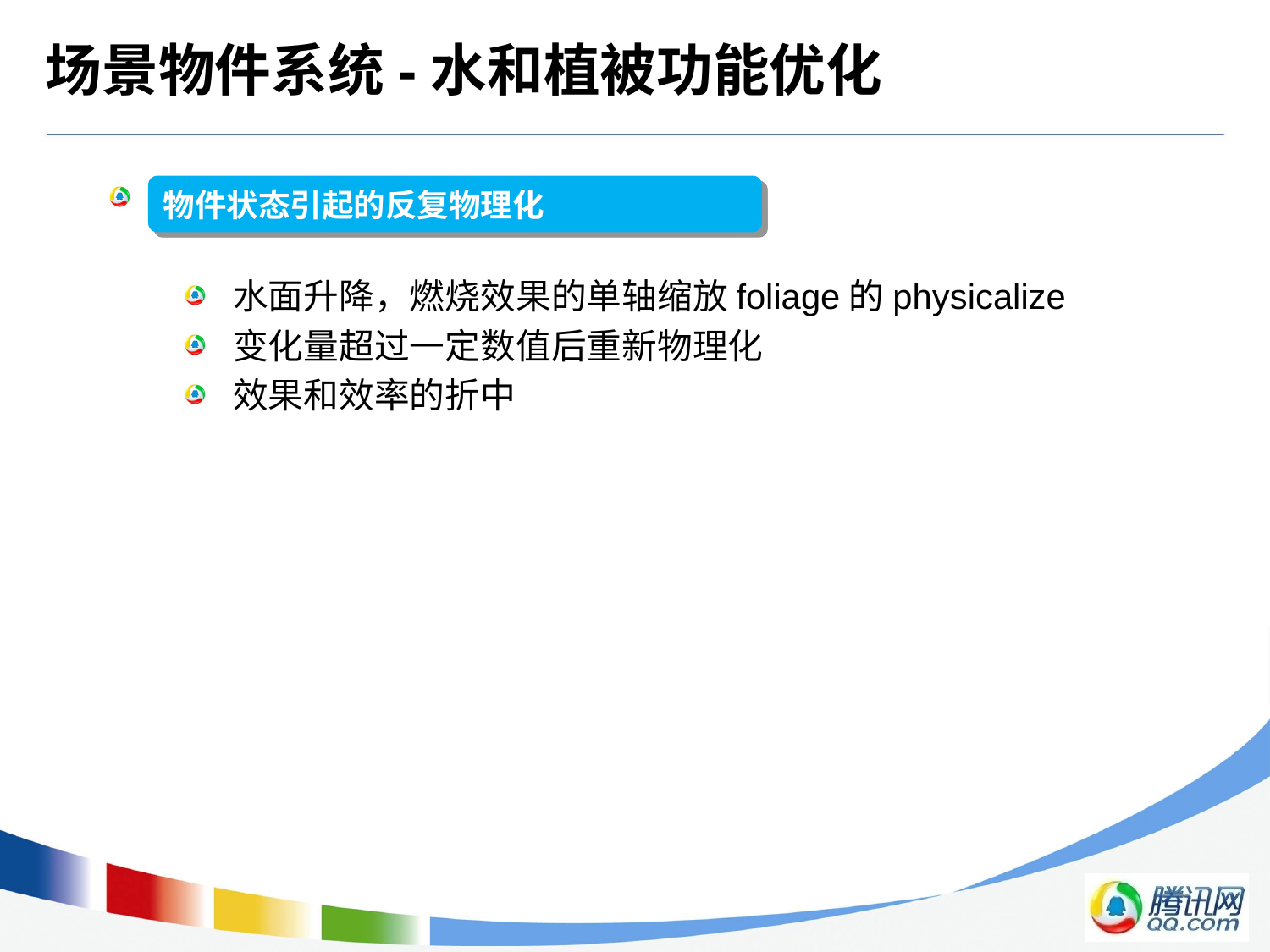

# 场景物件系统-水和植被功能优化
 动态物件的开发流程优化

水面升降，燃烧效果的单轴缩放foliage的physicalize
变化量超过一定数值后重新物理化
效果和效率的折中

物件状态引起的反复物理化